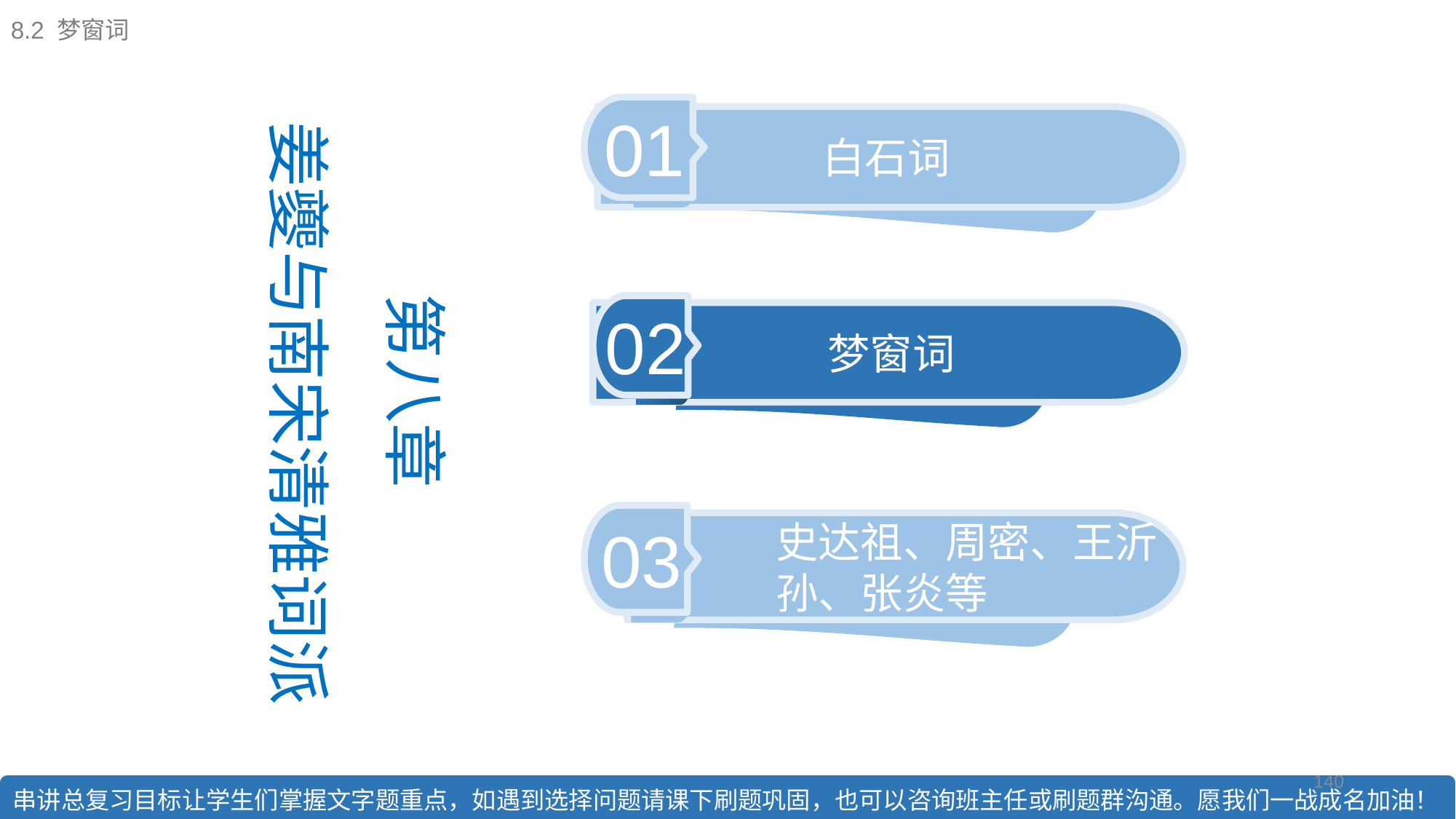

8.2 梦窗词
第八章
 姜夔与南宋清雅词派
01
       白石词

02
        梦窗词

03
史达祖、周密、王沂
孙、张炎等

140